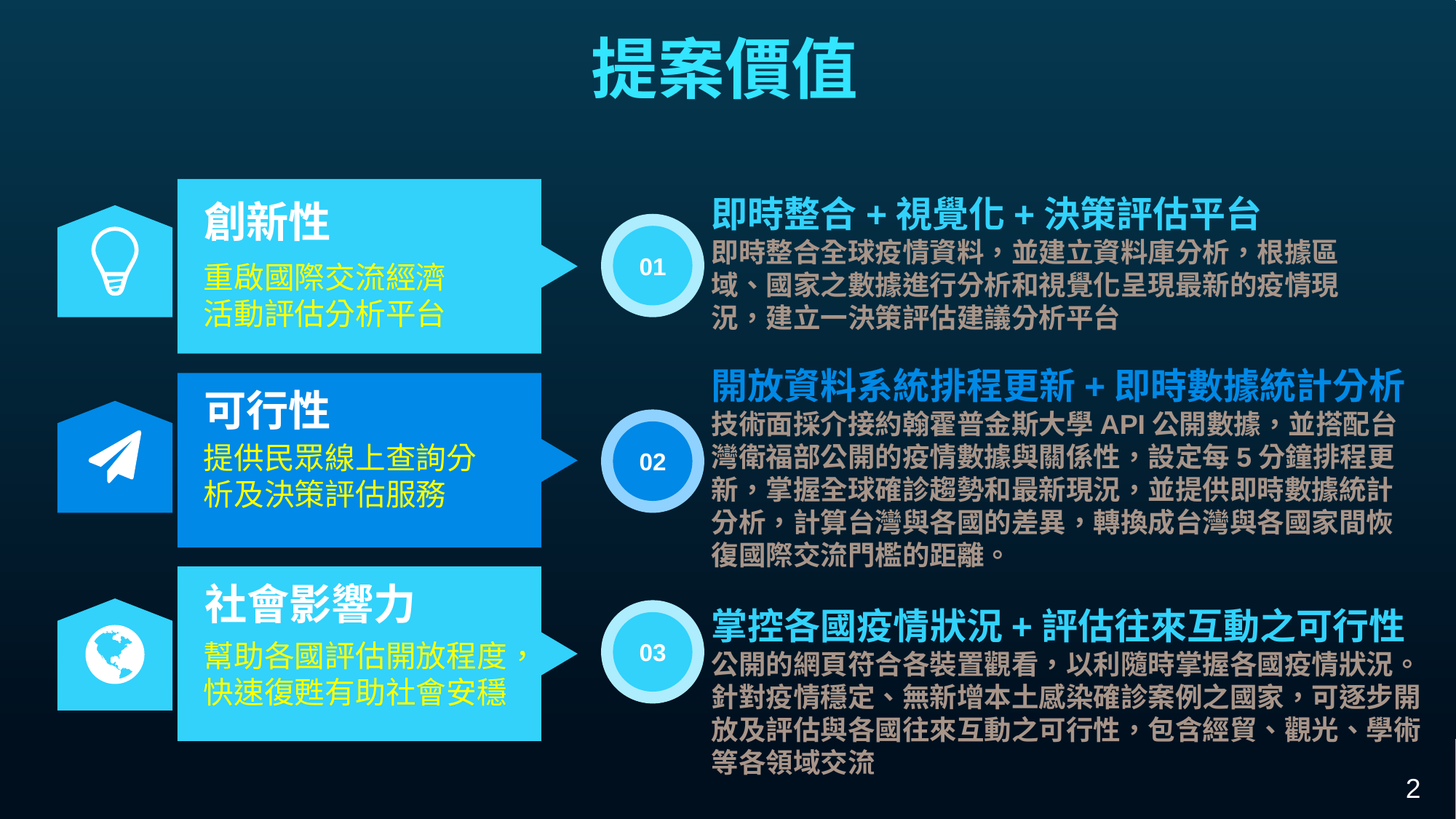

提案價值

即時整合+視覺化+決策評估平台
即時整合全球疫情資料，並建立資料庫分析，根據區域、國家之數據進行分析和視覺化呈現最新的疫情現況，建立一決策評估建議分析平台
創新性
重啟國際交流經濟活動評估分析平台

01
開放資料系統排程更新+即時數據統計分析
技術面採介接約翰霍普金斯大學API公開數據，並搭配台灣衛福部公開的疫情數據與關係性，設定每5分鐘排程更新，掌握全球確診趨勢和最新現況，並提供即時數據統計分析，計算台灣與各國的差異，轉換成台灣與各國家間恢復國際交流門檻的距離。

可行性

02
提供民眾線上查詢分析及決策評估服務

社會影響力
掌控各國疫情狀況+評估往來互動之可行性
公開的網頁符合各裝置觀看，以利隨時掌握各國疫情狀況。針對疫情穩定、無新增本土感染確診案例之國家，可逐步開放及評估與各國往來互動之可行性，包含經貿、觀光、學術等各領域交流

03
幫助各國評估開放程度，快速復甦有助社會安穩
2